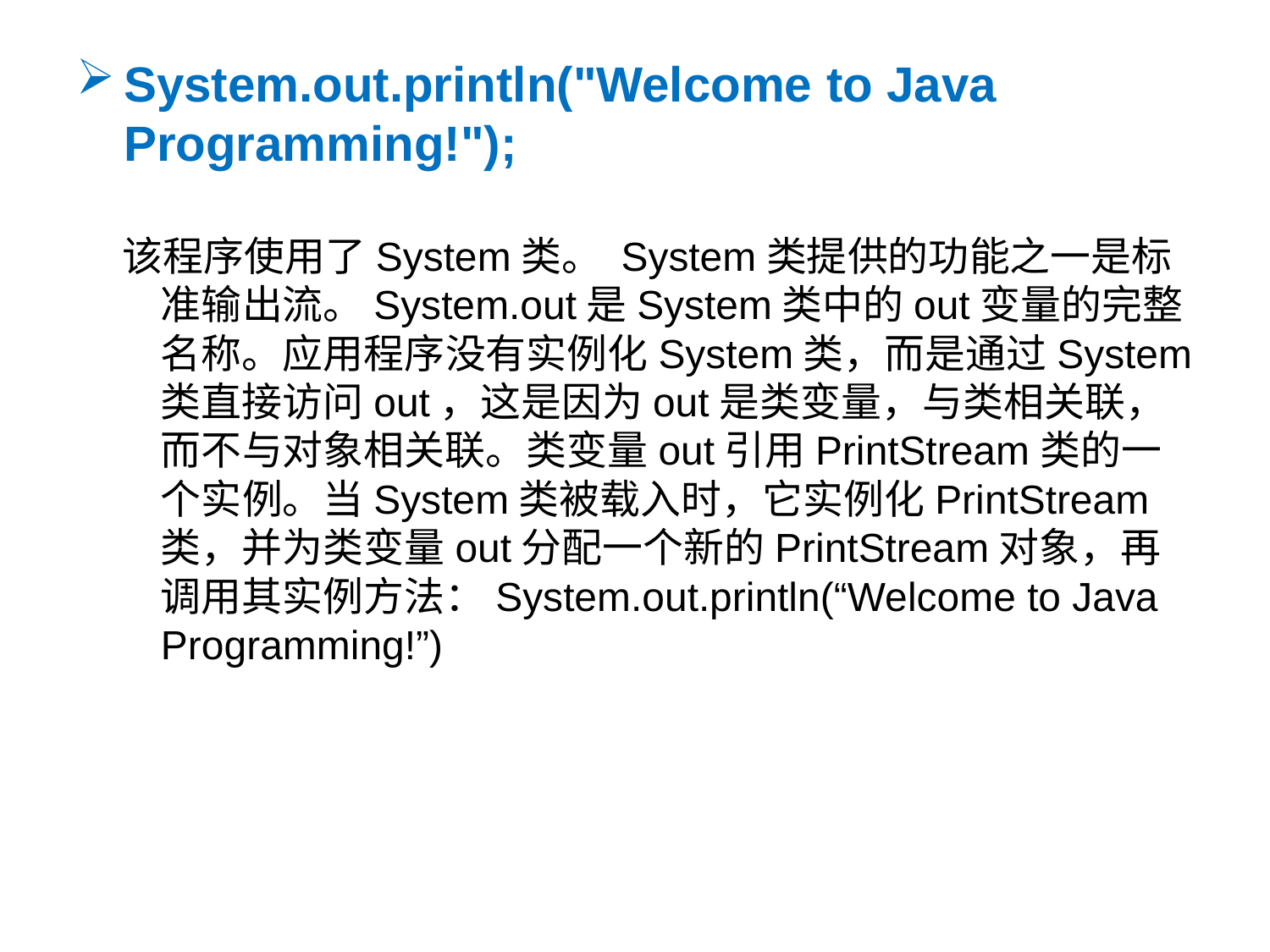

System.out.println("Welcome to Java Programming!");

    该程序使用了System类。 System类提供的功能之一是标准输出流。System.out是System类中的out变量的完整名称。应用程序没有实例化System类，而是通过System类直接访问out，这是因为out是类变量，与类相关联，而不与对象相关联。类变量out引用PrintStream类的一个实例。当System类被载入时，它实例化PrintStream类，并为类变量out分配一个新的PrintStream对象，再调用其实例方法：System.out.println(“Welcome to Java Programming!”)